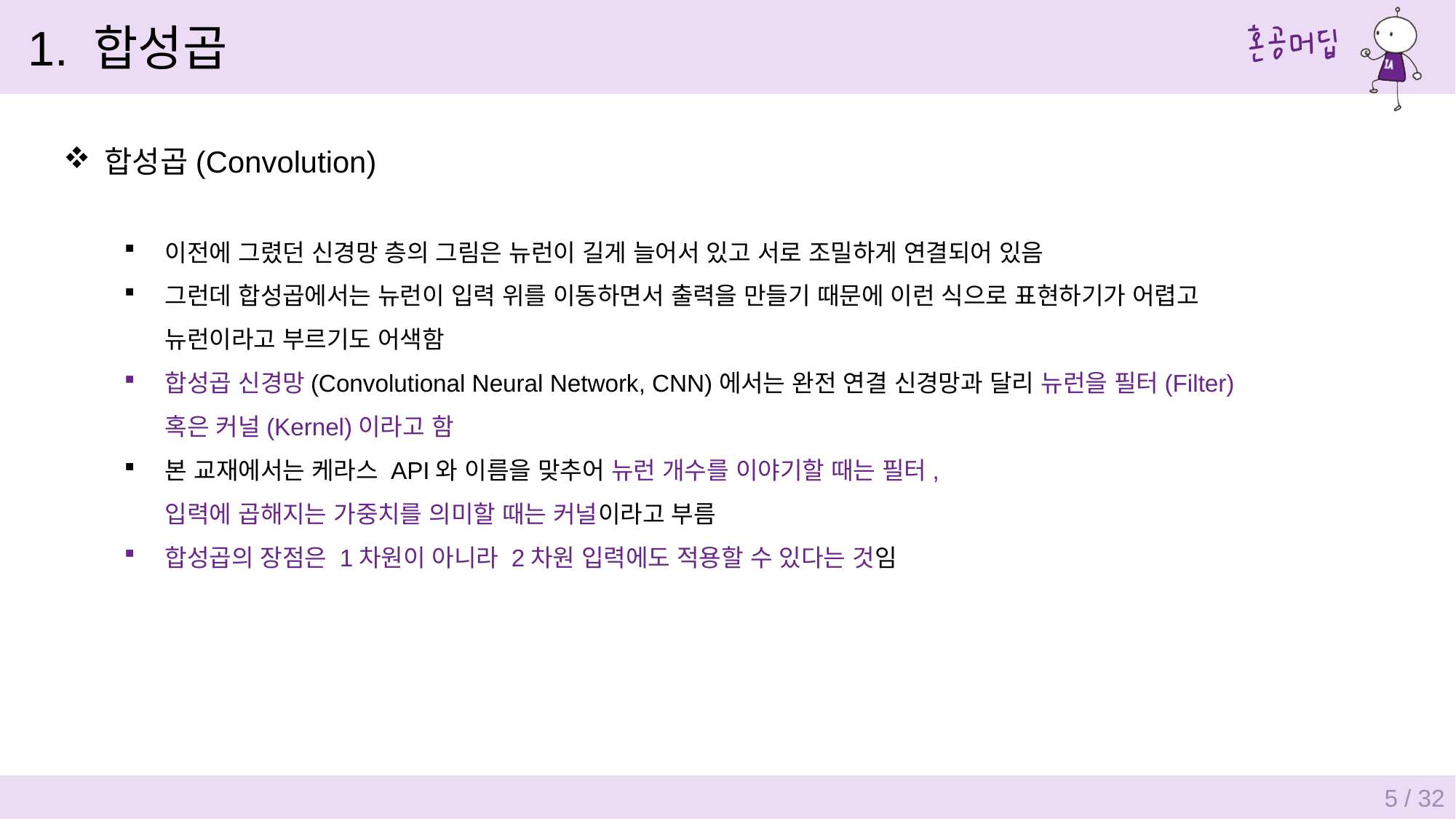

1. 합성곱
합성곱(Convolution)
이전에 그렸던 신경망 층의 그림은 뉴런이 길게 늘어서 있고 서로 조밀하게 연결되어 있음
그런데 합성곱에서는 뉴런이 입력 위를 이동하면서 출력을 만들기 때문에 이런 식으로 표현하기가 어렵고
뉴런이라고 부르기도 어색함
합성곱 신경망(Convolutional Neural Network, CNN)에서는 완전 연결 신경망과 달리 뉴런을 필터(Filter)
혹은 커널(Kernel)이라고 함
본 교재에서는 케라스 API와 이름을 맞추어 뉴런 개수를 이야기할 때는 필터,
입력에 곱해지는 가중치를 의미할 때는 커널이라고 부름
합성곱의 장점은 1차원이 아니라 2차원 입력에도 적용할 수 있다는 것임
5 / 32